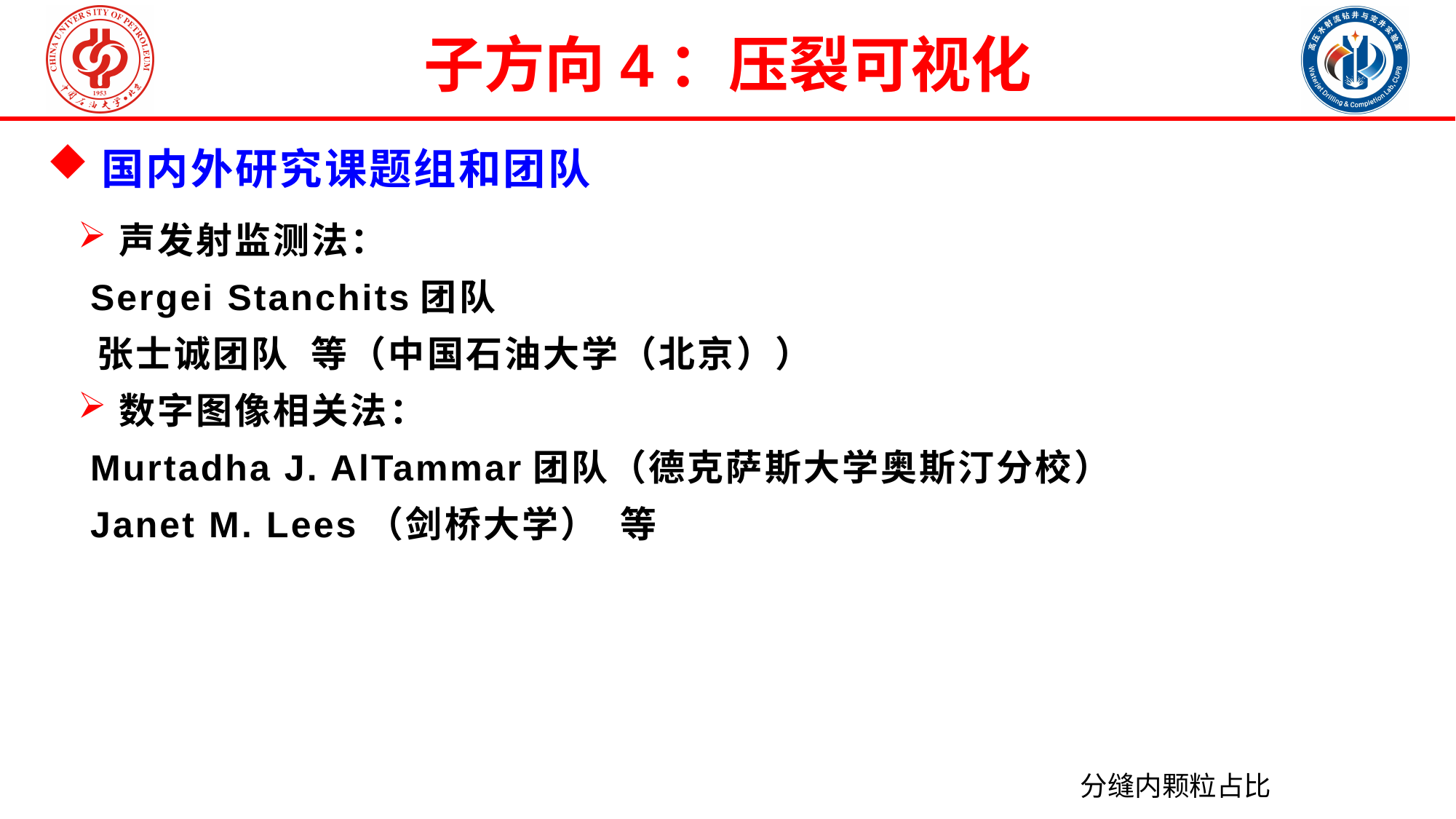

子方向4：压裂可视化
国内外研究课题组和团队
声发射监测法：
 Sergei Stanchits团队
 张士诚团队  等（中国石油大学（北京））
数字图像相关法：
 Murtadha J. AlTammar团队（德克萨斯大学奥斯汀分校）
 Janet M. Lees（剑桥大学）  等

分缝内颗粒占比